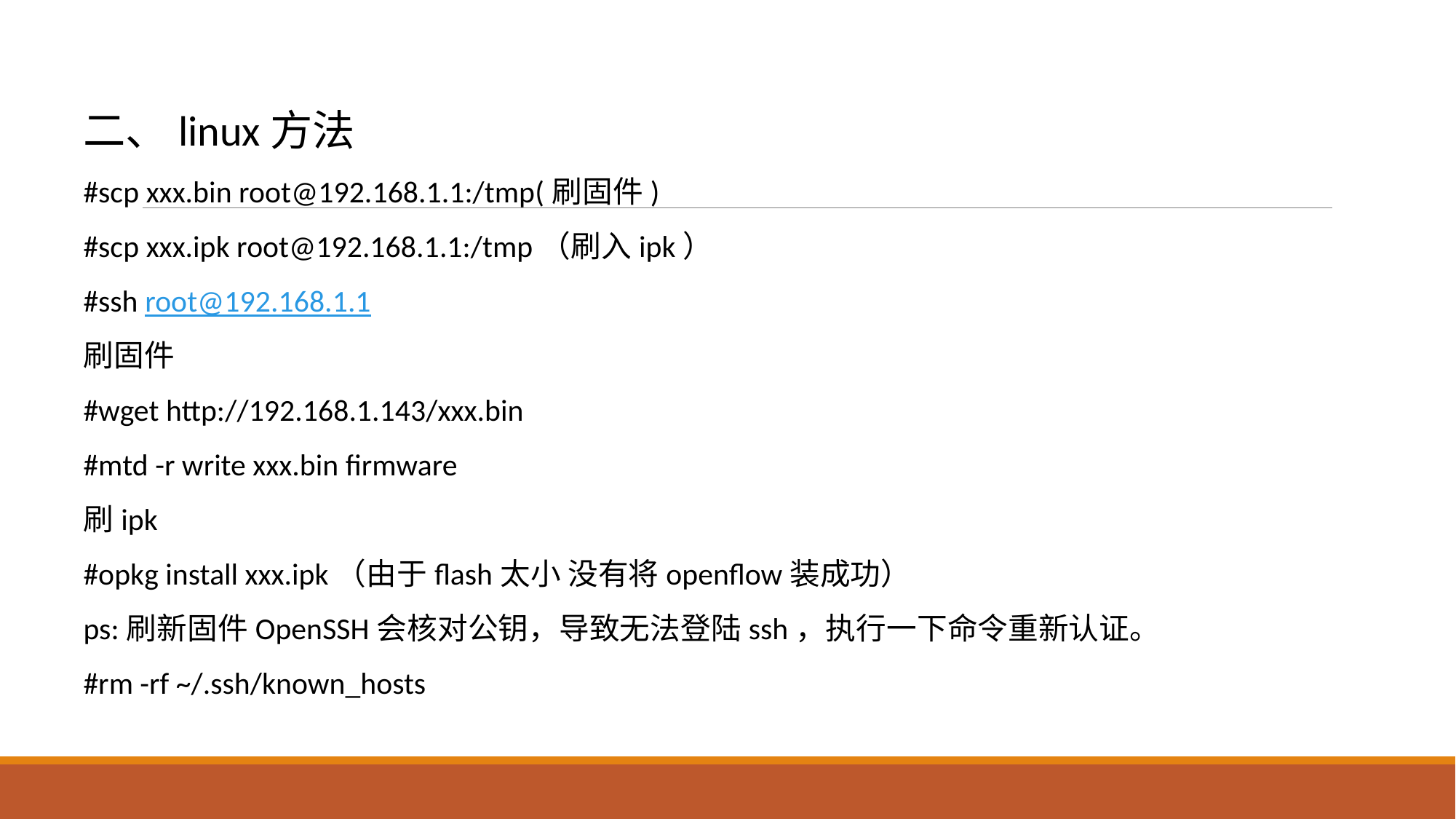

二、linux方法
#scp xxx.bin root@192.168.1.1:/tmp(刷固件)
#scp xxx.ipk root@192.168.1.1:/tmp（刷入ipk）
#ssh root@192.168.1.1
刷固件
#wget http://192.168.1.143/xxx.bin
#mtd -r write xxx.bin firmware
刷ipk
#opkg install xxx.ipk（由于flash太小 没有将openflow装成功）
ps:刷新固件OpenSSH会核对公钥，导致无法登陆ssh，执行一下命令重新认证。
#rm -rf ~/.ssh/known_hosts